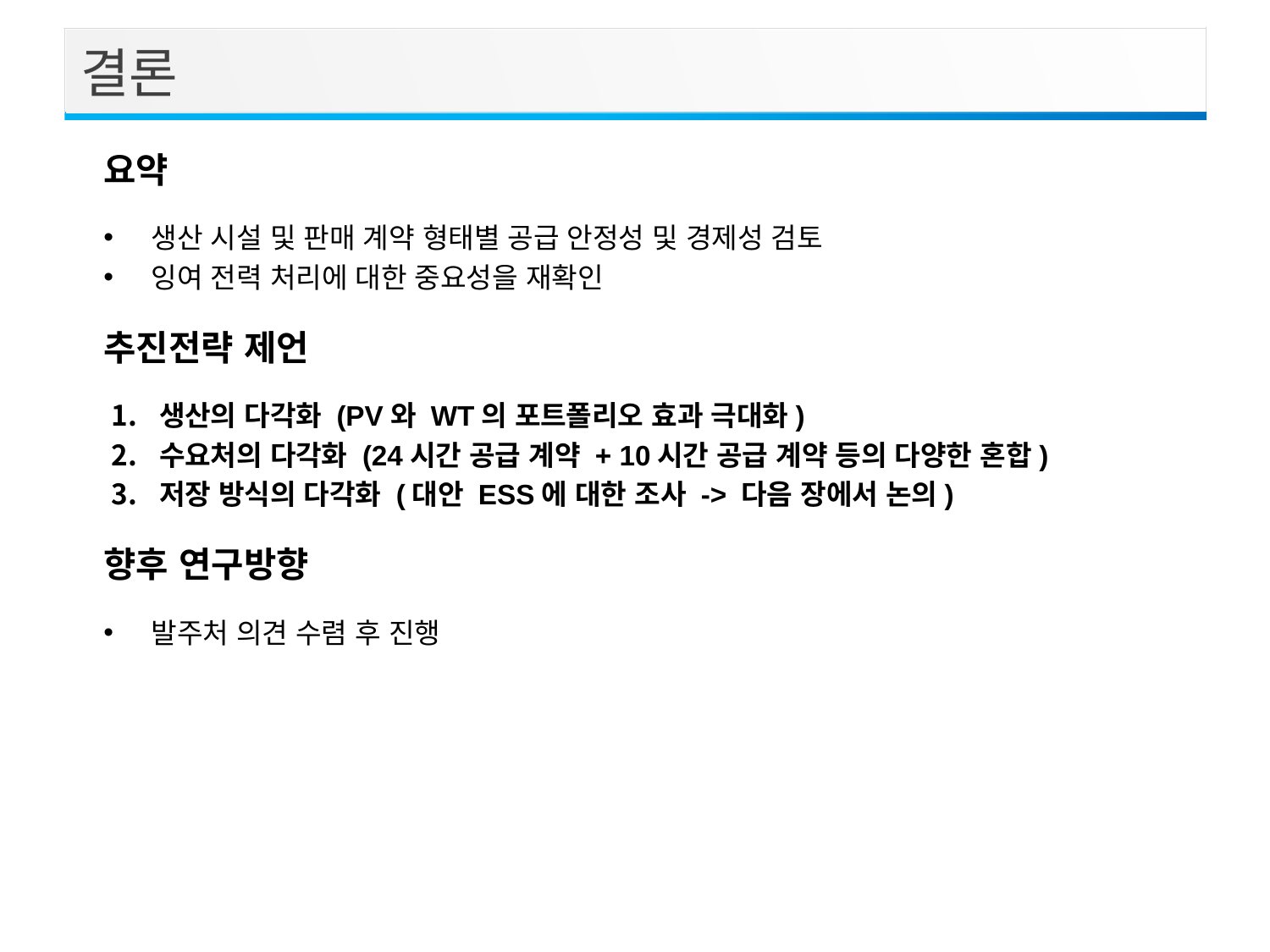

결론

요약

생산 시설 및 판매 계약 형태별 공급 안정성 및 경제성 검토
잉여 전력 처리에 대한 중요성을 재확인

추진전략 제언

생산의 다각화 (PV와 WT의 포트폴리오 효과 극대화)
수요처의 다각화 (24시간 공급 계약 + 10시간 공급 계약 등의 다양한 혼합)
저장 방식의 다각화 (대안 ESS에 대한 조사 -> 다음 장에서 논의)

향후 연구방향

발주처 의견 수렴 후 진행